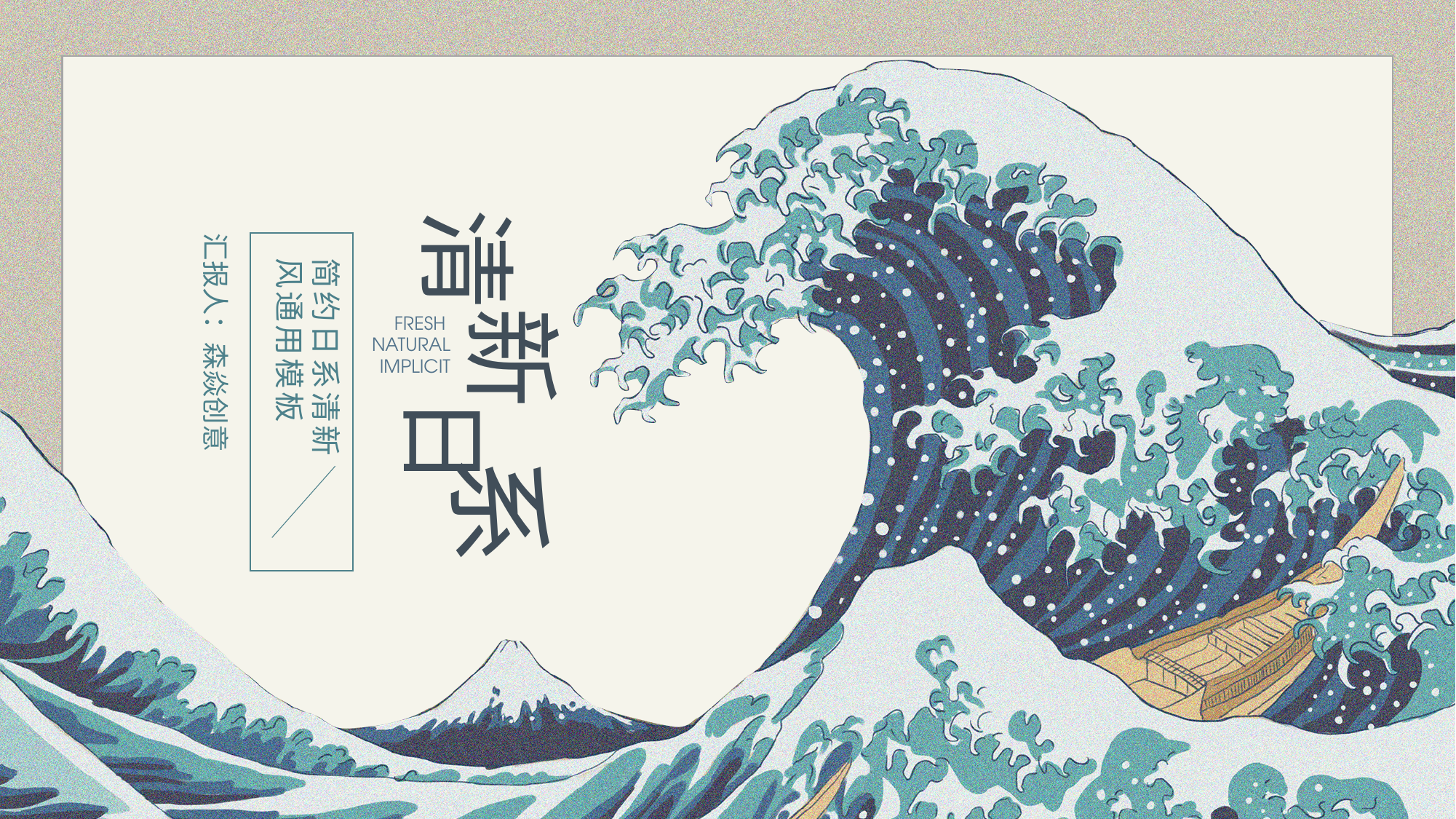

清
新
FRESH
NATURAL
IMPLICIT
日
系

简约日系清新风通用模板
汇报人：森焱创意